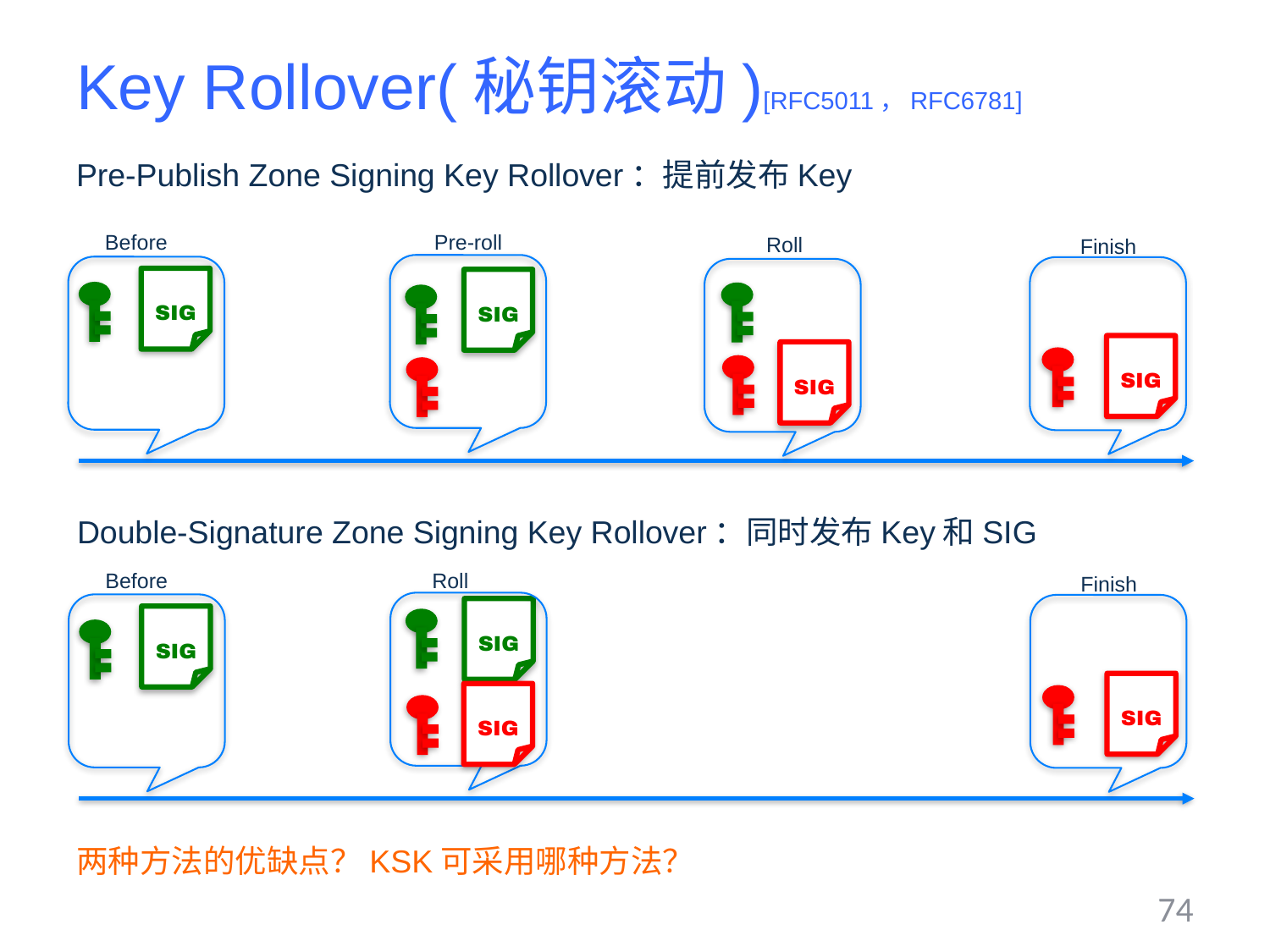

# Key Rollover(秘钥滚动)[RFC5011，RFC6781]
Pre-Publish Zone Signing Key Rollover：提前发布Key
Before
Pre-roll
Roll
Finish

SIG

SIG

SIG

SIG

Double-Signature Zone Signing Key Rollover：同时发布Key和SIG
Before
Roll
Finish

SIG

SIG

SIG

SIG

两种方法的优缺点？KSK可采用哪种方法？
74